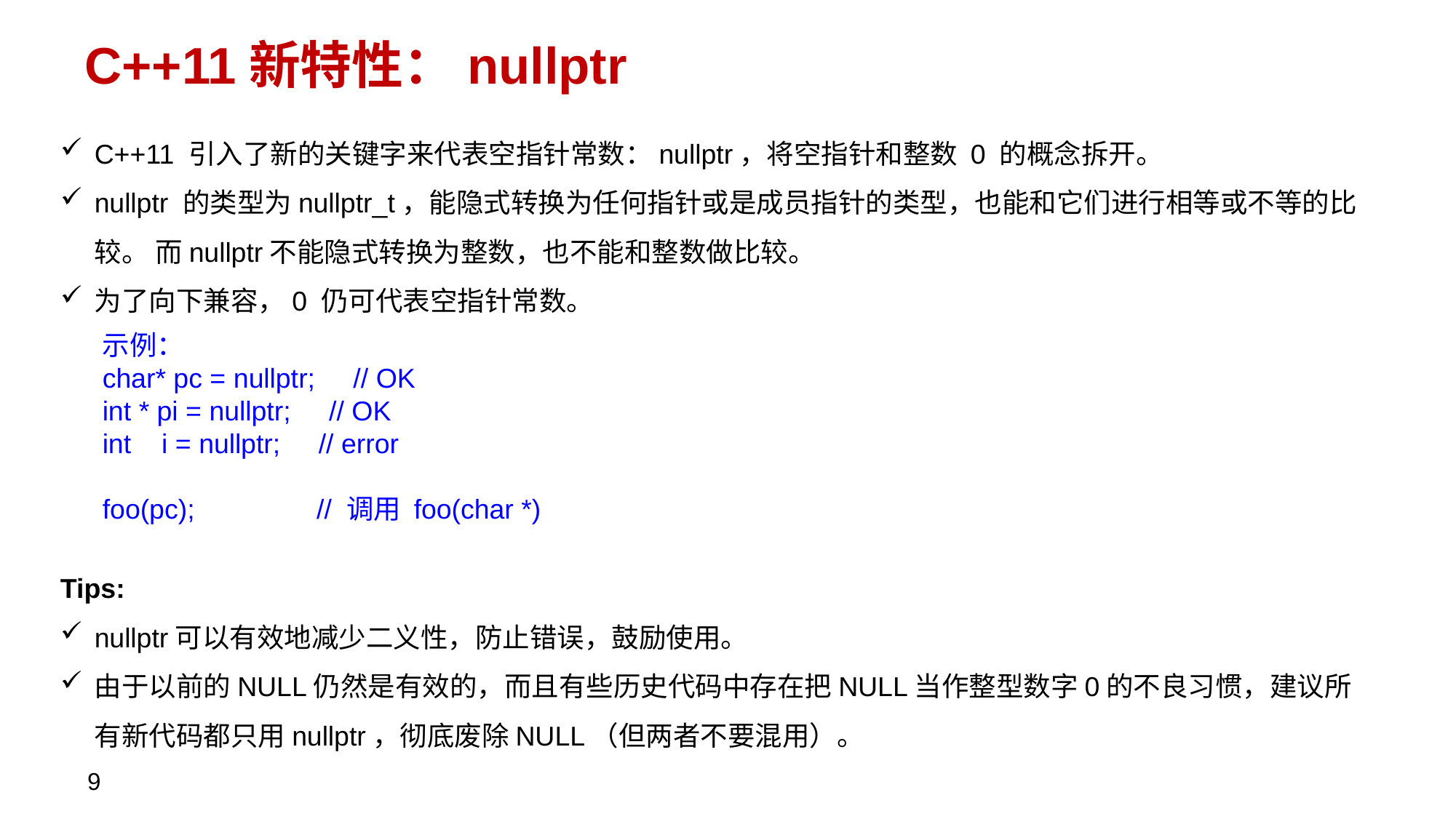

# C++11新特性：nullptr
C++11 引入了新的关键字来代表空指针常数：nullptr，将空指针和整数 0 的概念拆开。
nullptr 的类型为nullptr_t，能隐式转换为任何指针或是成员指针的类型，也能和它们进行相等或不等的比较。 而nullptr不能隐式转换为整数，也不能和整数做比较。
为了向下兼容，0 仍可代表空指针常数。
示例：
char* pc = nullptr;     // OK
int * pi = nullptr;     // OK
int    i = nullptr;     // error

foo(pc);                // 调用 foo(char *)
Tips:
nullptr可以有效地减少二义性，防止错误，鼓励使用。
由于以前的NULL仍然是有效的，而且有些历史代码中存在把NULL当作整型数字0的不良习惯，建议所有新代码都只用nullptr，彻底废除NULL（但两者不要混用）。
9